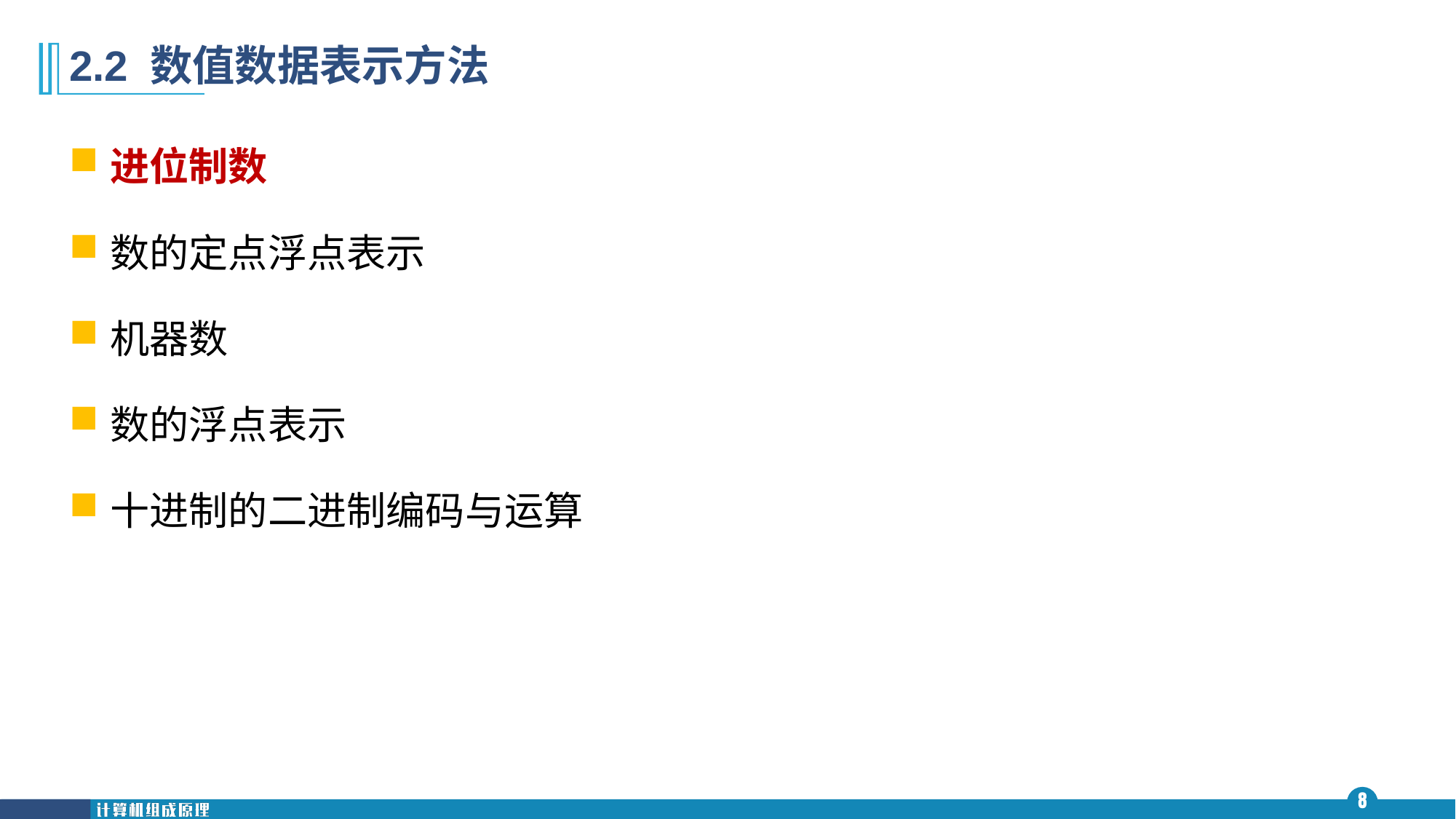

# 2.2 数值数据表示方法
进位制数
数的定点浮点表示
机器数
数的浮点表示
十进制的二进制编码与运算